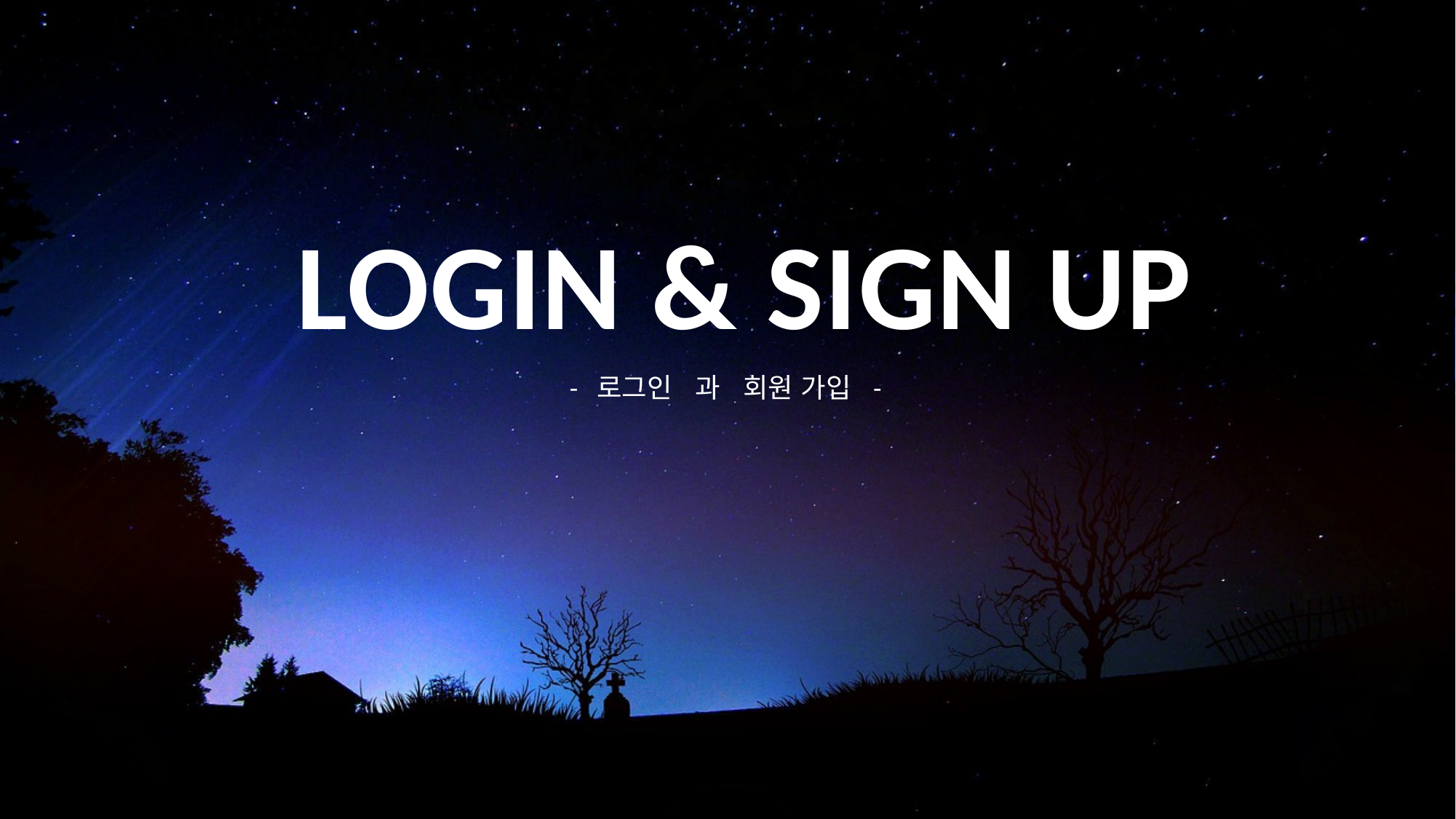

LOGIN & SIGN UP
      -  로그인   과   회원 가입  -
ADSTORE.TISTORY.COM
11